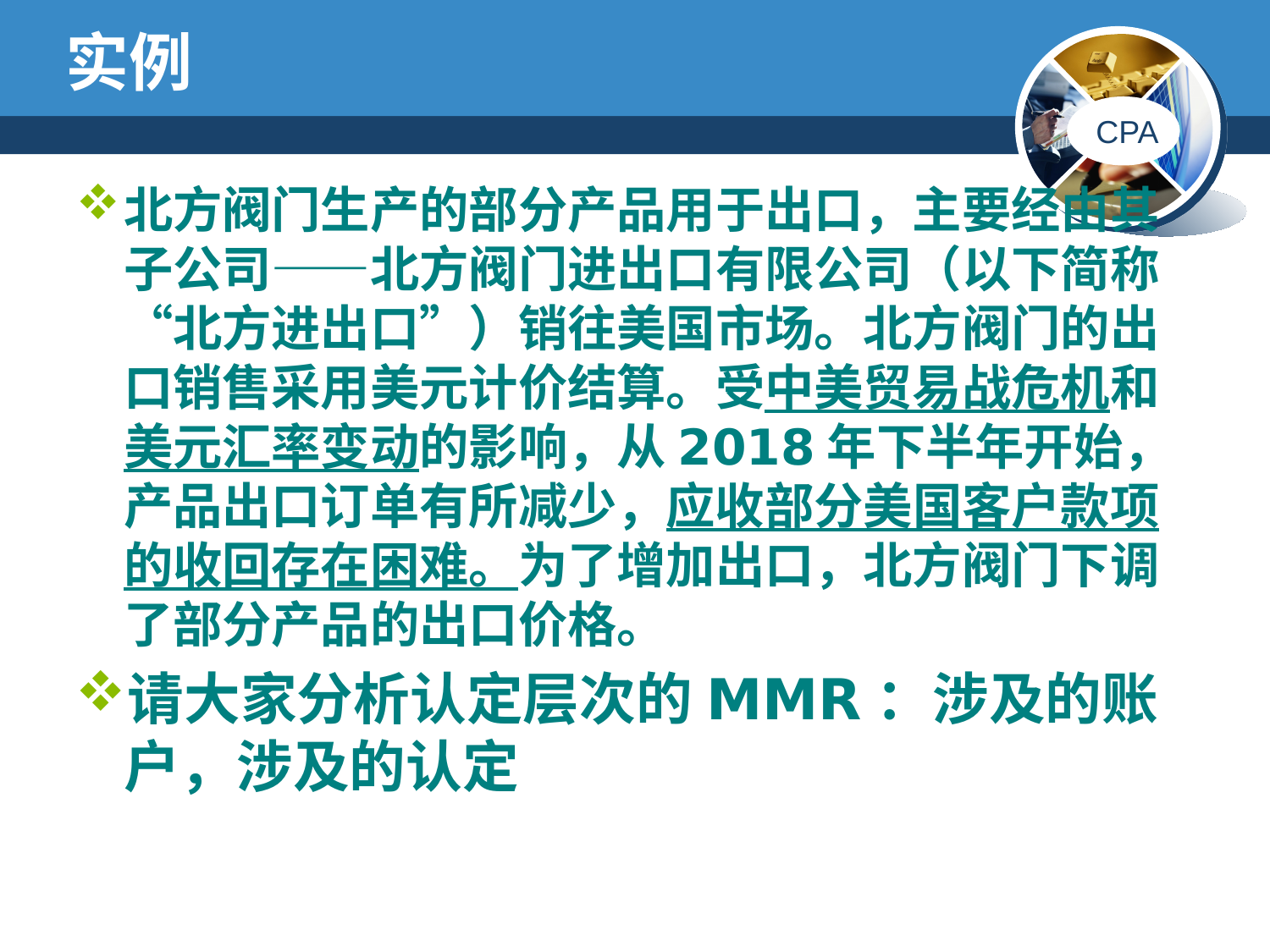

# 实例
北方阀门生产的部分产品用于出口，主要经由其子公司——北方阀门进出口有限公司（以下简称“北方进出口”）销往美国市场。北方阀门的出口销售采用美元计价结算。受中美贸易战危机和美元汇率变动的影响，从2018年下半年开始，产品出口订单有所减少，应收部分美国客户款项的收回存在困难。为了增加出口，北方阀门下调了部分产品的出口价格。
请大家分析认定层次的MMR：涉及的账户，涉及的认定